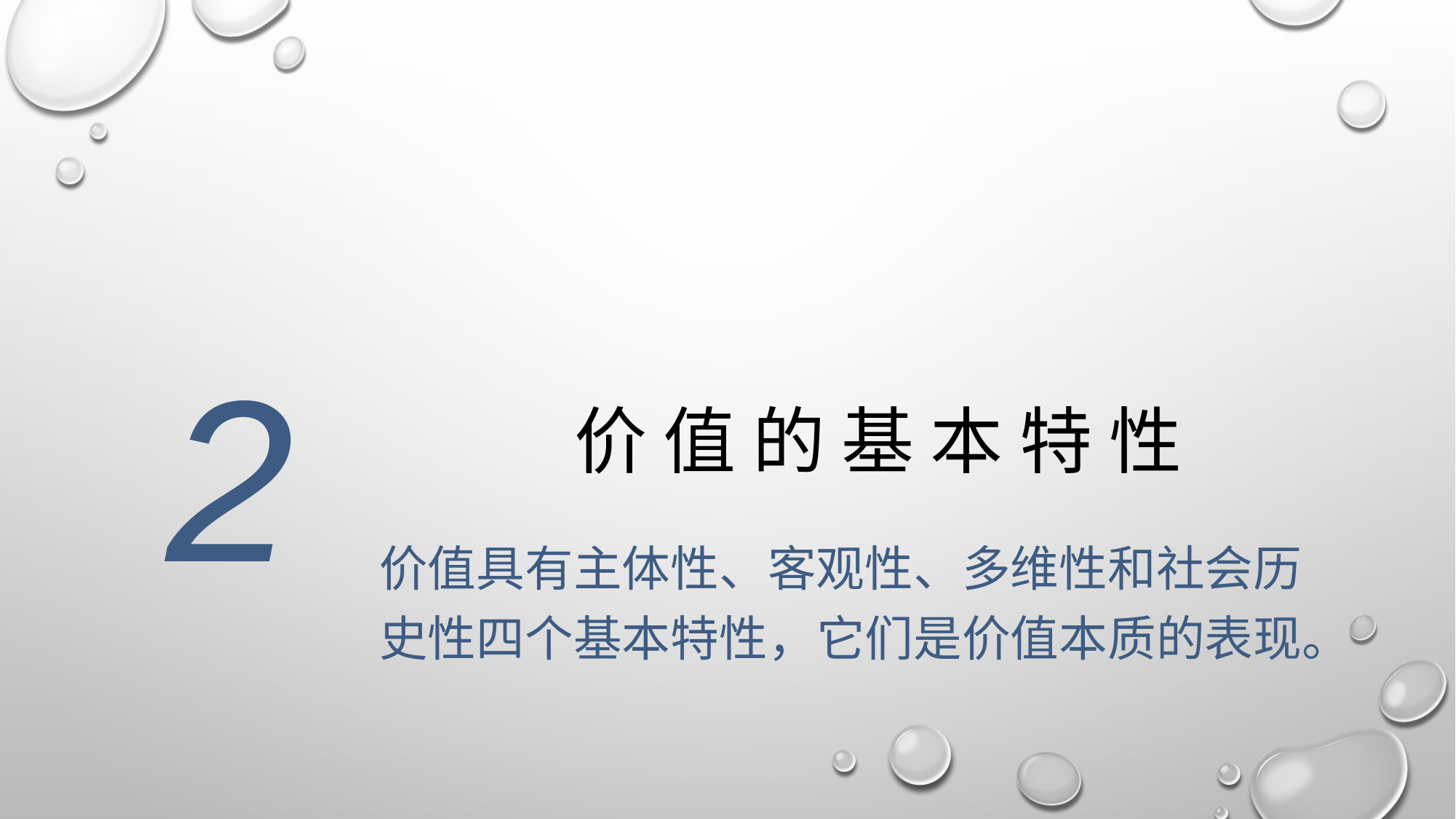

2
# 价 值 的 基 本 特 性
价值具有主体性、客观性、多维性和社会历史性四个基本特性，它们是价值本质的表现。